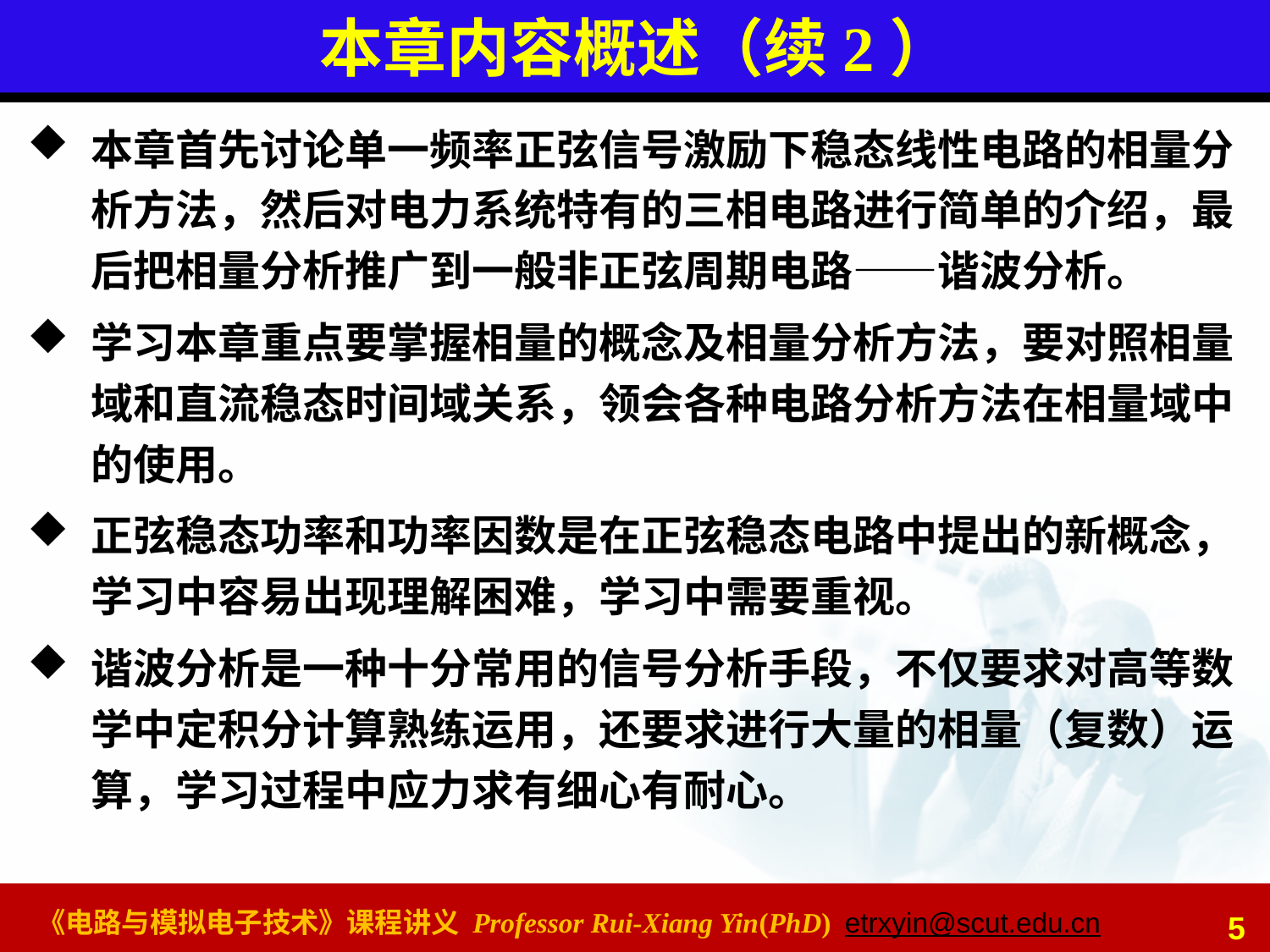

# 本章内容概述（续2）
本章首先讨论单一频率正弦信号激励下稳态线性电路的相量分析方法，然后对电力系统特有的三相电路进行简单的介绍，最后把相量分析推广到一般非正弦周期电路——谐波分析。
学习本章重点要掌握相量的概念及相量分析方法，要对照相量域和直流稳态时间域关系，领会各种电路分析方法在相量域中的使用。
正弦稳态功率和功率因数是在正弦稳态电路中提出的新概念，学习中容易出现理解困难，学习中需要重视。
谐波分析是一种十分常用的信号分析手段，不仅要求对高等数学中定积分计算熟练运用，还要求进行大量的相量（复数）运算，学习过程中应力求有细心有耐心。
5